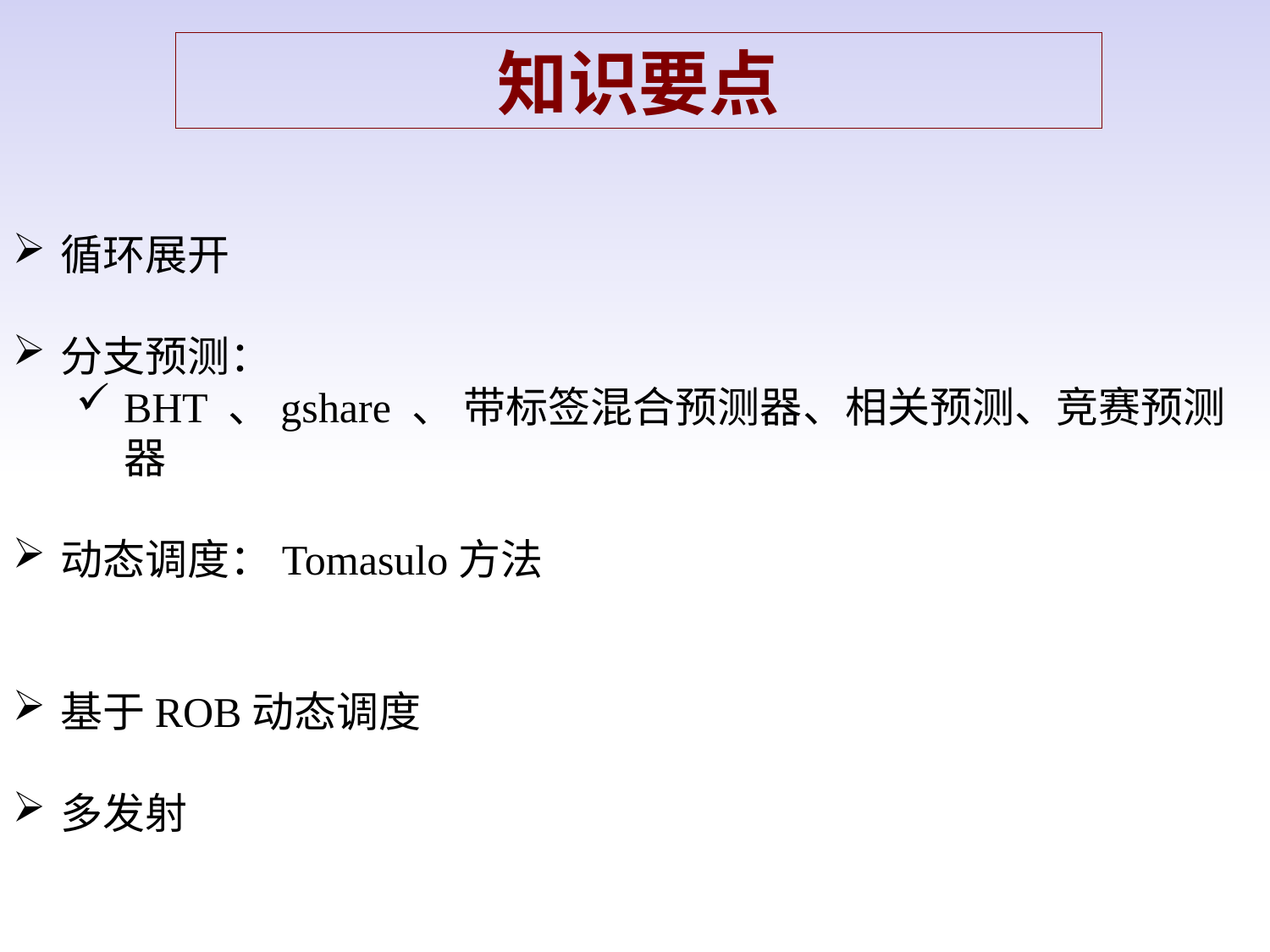

知识要点
循环展开

分支预测：
BHT 、gshare 、 带标签混合预测器、相关预测、竞赛预测器

动态调度：Tomasulo方法

基于ROB动态调度

多发射